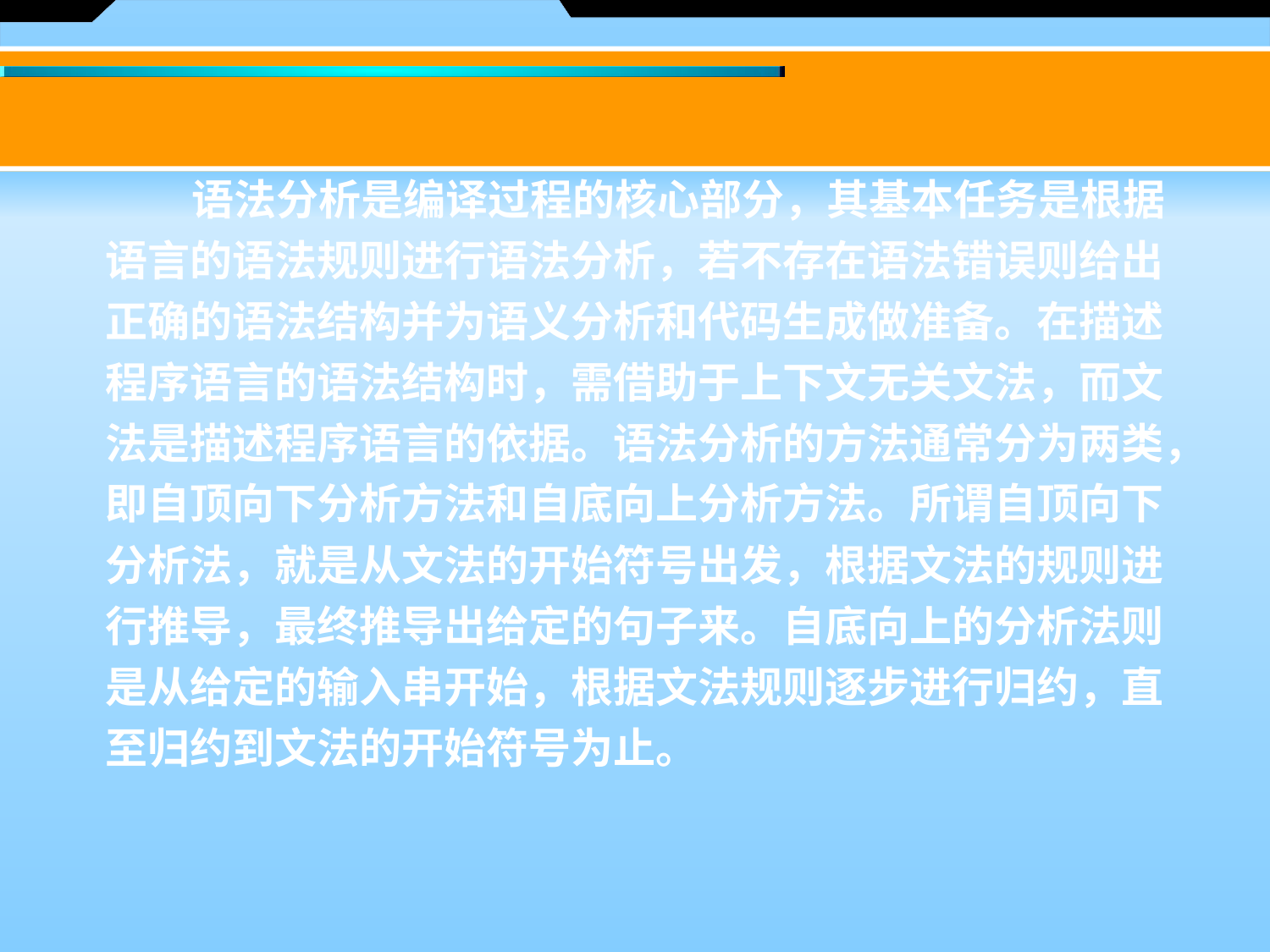

语法分析是编译过程的核心部分，其基本任务是根据语言的语法规则进行语法分析，若不存在语法错误则给出正确的语法结构并为语义分析和代码生成做准备。在描述程序语言的语法结构时，需借助于上下文无关文法，而文法是描述程序语言的依据。语法分析的方法通常分为两类，即自顶向下分析方法和自底向上分析方法。所谓自顶向下分析法，就是从文法的开始符号出发，根据文法的规则进行推导，最终推导出给定的句子来。自底向上的分析法则是从给定的输入串开始，根据文法规则逐步进行归约，直至归约到文法的开始符号为止。